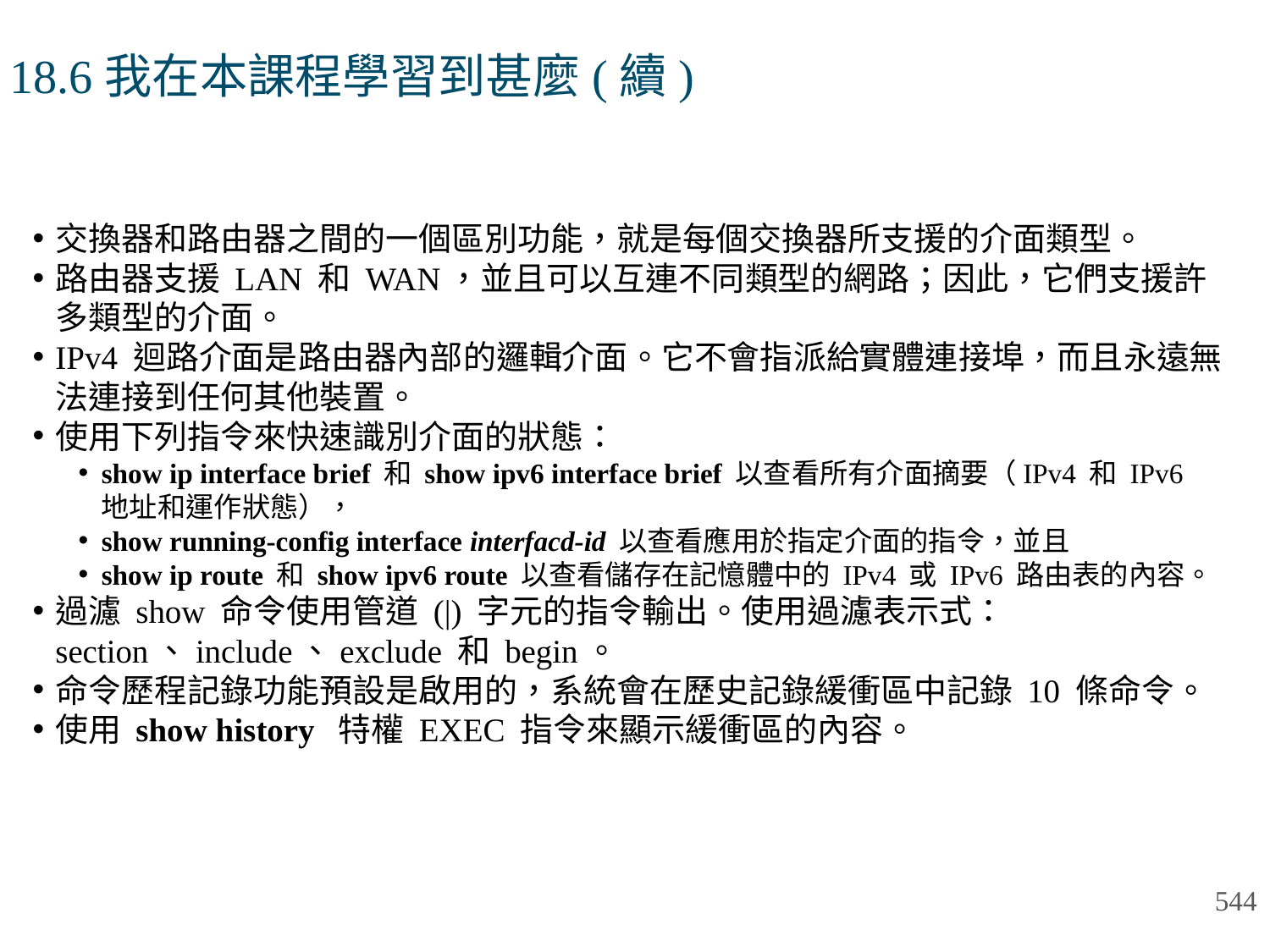

# 18.6我在本課程學習到甚麼(續)
交換器和路由器之間的一個區別功能，就是每個交換器所支援的介面類型。
路由器支援 LAN 和 WAN，並且可以互連不同類型的網路；因此，它們支援許多類型的介面。
IPv4 迴路介面是路由器內部的邏輯介面。它不會指派給實體連接埠，而且永遠無法連接到任何其他裝置。
使用下列指令來快速識別介面的狀態：
show ip interface brief 和 show ipv6 interface brief 以查看所有介面摘要（IPv4 和 IPv6 地址和運作狀態），
show running-config interface interfacd-id 以查看應用於指定介面的指令，並且
show ip route 和 show ipv6 route 以查看儲存在記憶體中的 IPv4 或 IPv6 路由表的內容。
過濾 show 命令使用管道 (|) 字元的指令輸出。使用過濾表示式：section、include、exclude 和 begin。
命令歷程記錄功能預設是啟用的，系統會在歷史記錄緩衝區中記錄 10 條命令。
使用 show history  特權 EXEC 指令來顯示緩衝區的內容。

544